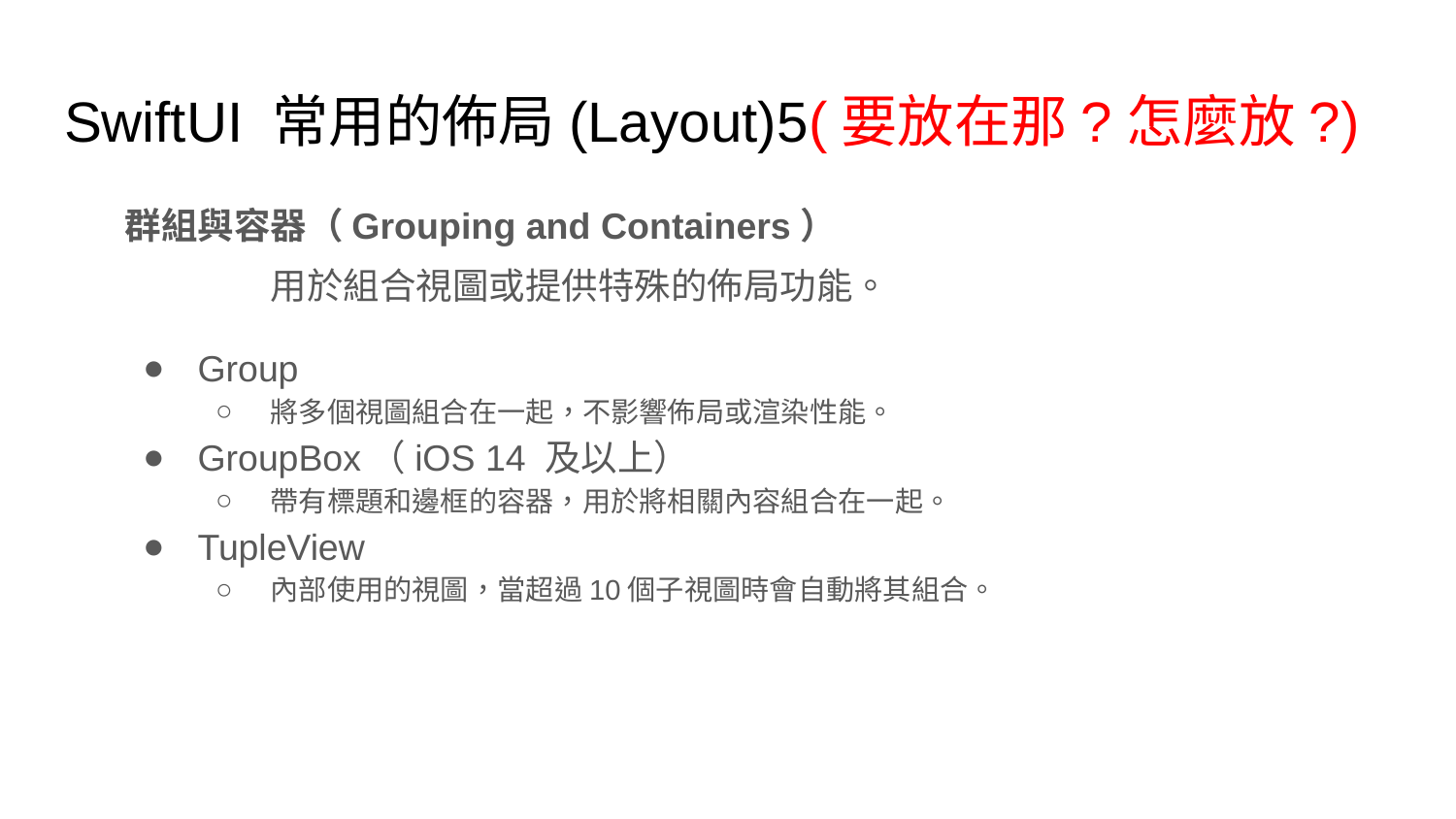

# SwiftUI 常用的佈局(Layout)5(要放在那?怎麼放?)
群組與容器（Grouping and Containers）
	用於組合視圖或提供特殊的佈局功能。
Group
將多個視圖組合在一起，不影響佈局或渲染性能。
GroupBox（iOS 14 及以上）
帶有標題和邊框的容器，用於將相關內容組合在一起。
TupleView
內部使用的視圖，當超過10個子視圖時會自動將其組合。